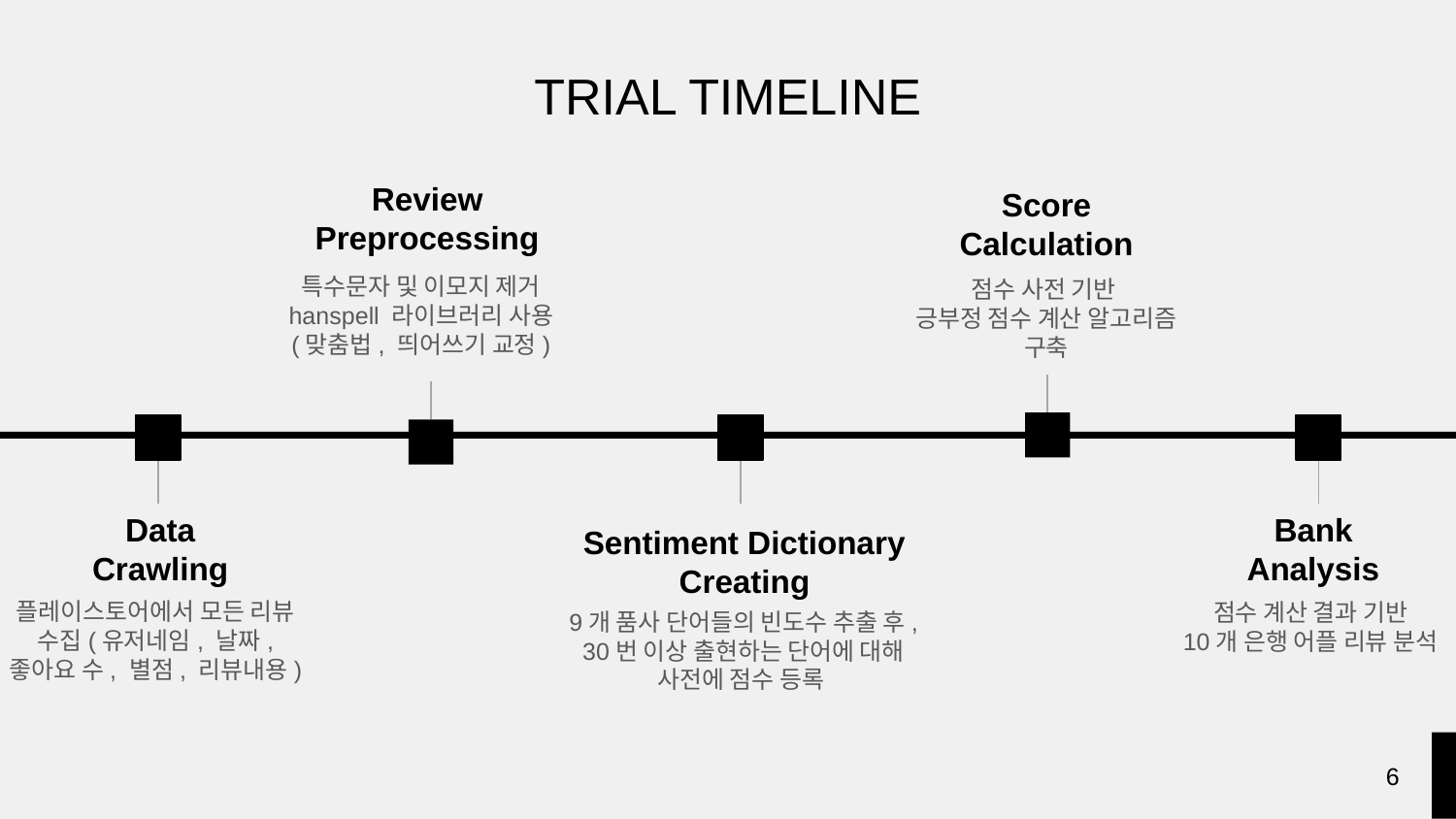

# TRIAL TIMELINE
Review
Preprocessing
Score
Calculation
특수문자 및 이모지 제거
hanspell 라이브러리 사용
(맞춤법, 띄어쓰기 교정)
점수 사전 기반
긍부정 점수 계산 알고리즘 구축

Data
Crawling
Bank
Analysis
Sentiment Dictionary
Creating
점수 계산 결과 기반
10개 은행 어플 리뷰 분석
9개 품사 단어들의 빈도수 추출 후, 30번 이상 출현하는 단어에 대해 사전에 점수 등록
플레이스토어에서 모든 리뷰 수집(유저네임, 날짜, 좋아요 수, 별점, 리뷰내용)
6